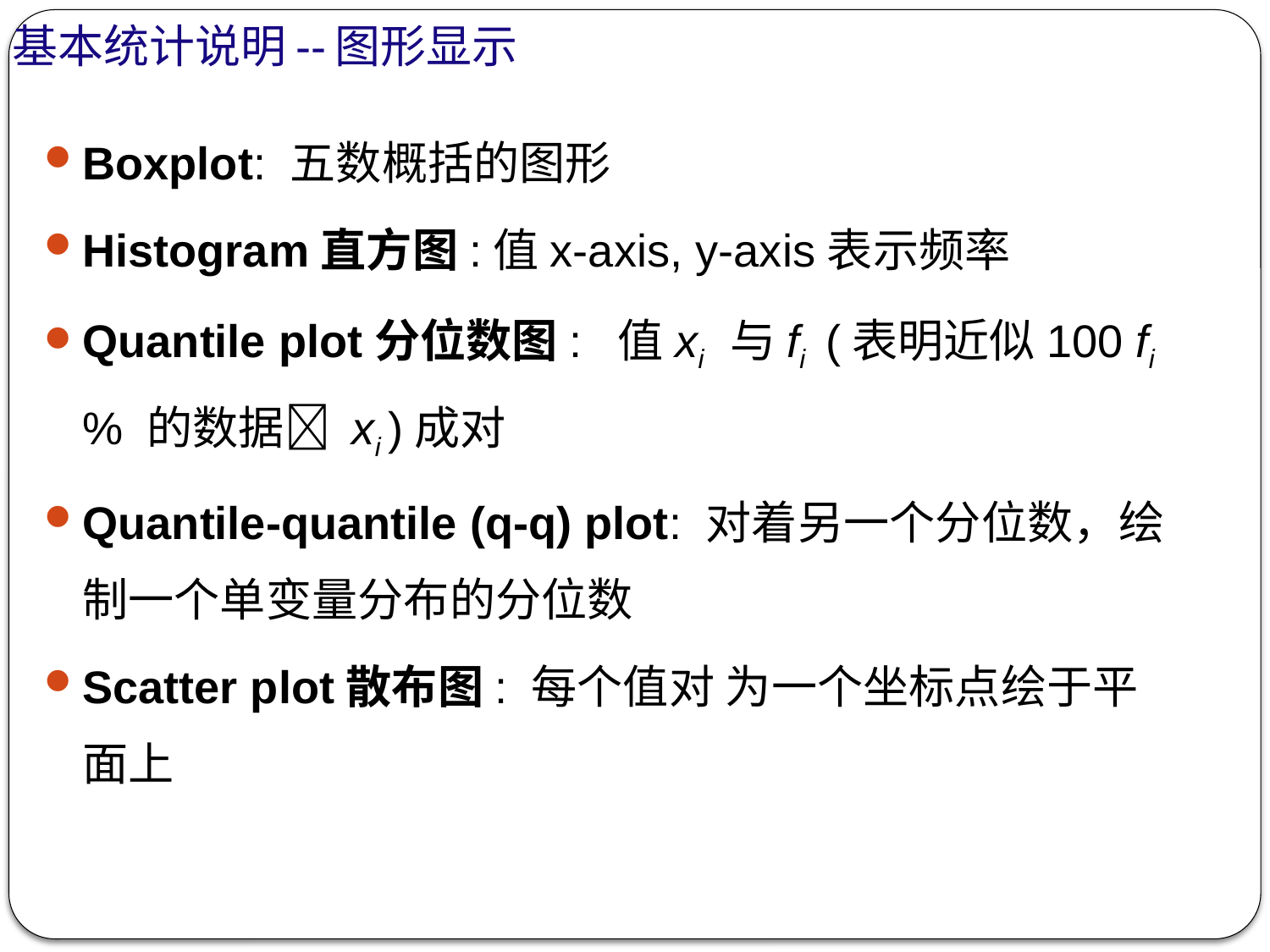

# 基本统计说明--图形显示
Boxplot: 五数概括的图形
Histogram直方图:值x-axis, y-axis表示频率
Quantile plot分位数图:  值xi  与fi  (表明近似100 fi % 的数据≤ xi )成对
Quantile-quantile (q-q) plot: 对着另一个分位数，绘制一个单变量分布的分位数
Scatter plot散布图: 每个值对 为一个坐标点绘于平面上
41